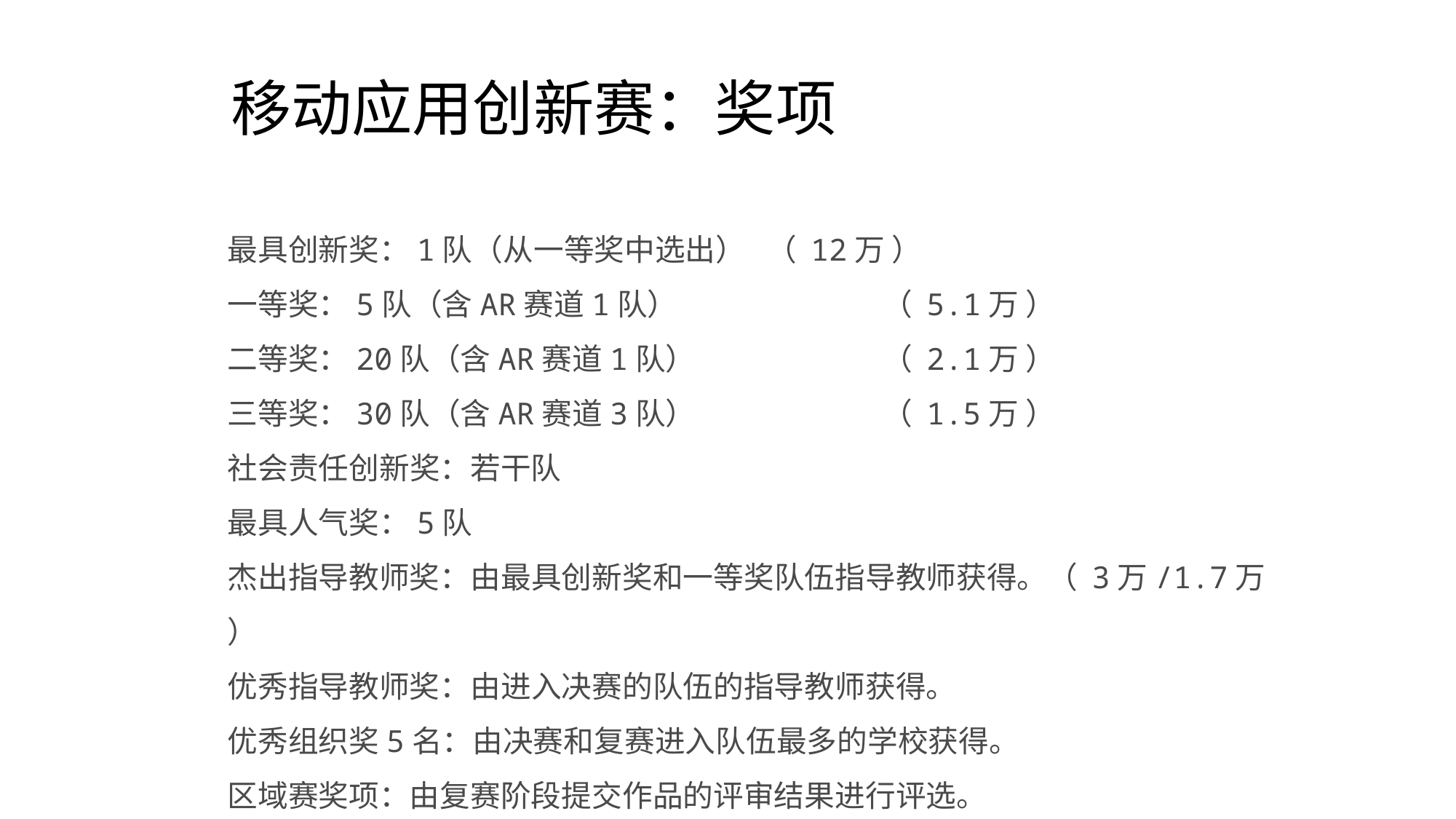

移动应用创新赛：奖项
最具创新奖：1队（从一等奖中选出）   （ 12万 ）
一等奖：5队（含AR赛道1队）		（ 5.1万 ）
二等奖：20队（含AR赛道1队）		（ 2.1万 ）
三等奖：30队（含AR赛道3队）		（ 1.5万 ）
社会责任创新奖：若干队
最具人气奖：5队
杰出指导教师奖：由最具创新奖和一等奖队伍指导教师获得。（ 3万/1.7万 ）
优秀指导教师奖：由进入决赛的队伍的指导教师获得。
优秀组织奖5名：由决赛和复赛进入队伍最多的学校获得。
区域赛奖项：由复赛阶段提交作品的评审结果进行评选。